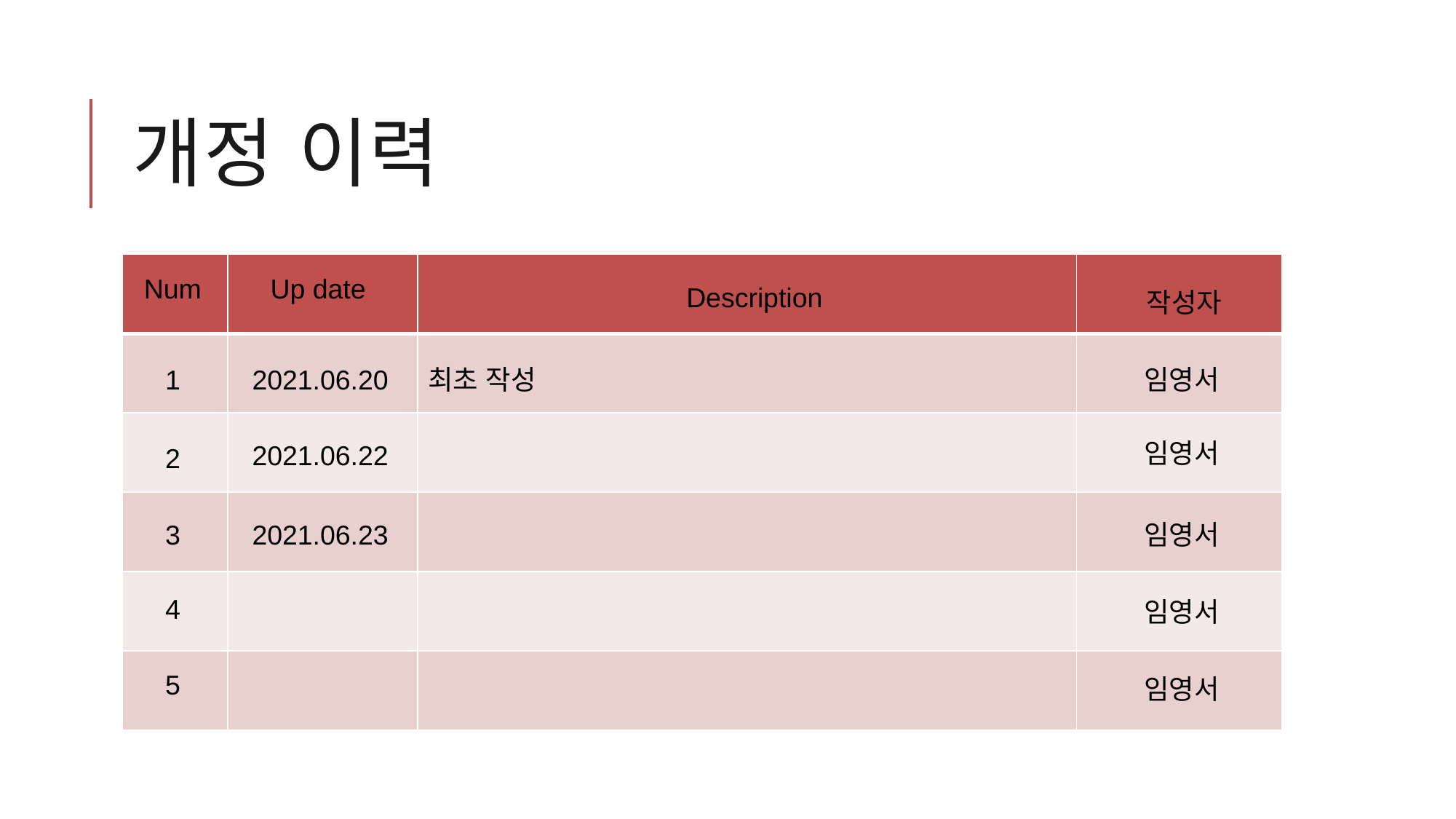

# 개정 이력
|  |  |  |  |
| --- | --- | --- | --- |
|  |  |  |  |
|  |  |  |  |
|  |  |  |  |
|  |  |  |  |
|  |  |  |  |
Num
Up date
Description
작성자
1
2021.06.20
최초 작성
임영서
임영서
2021.06.22
2
임영서
3
2021.06.23
4
임영서
5
임영서